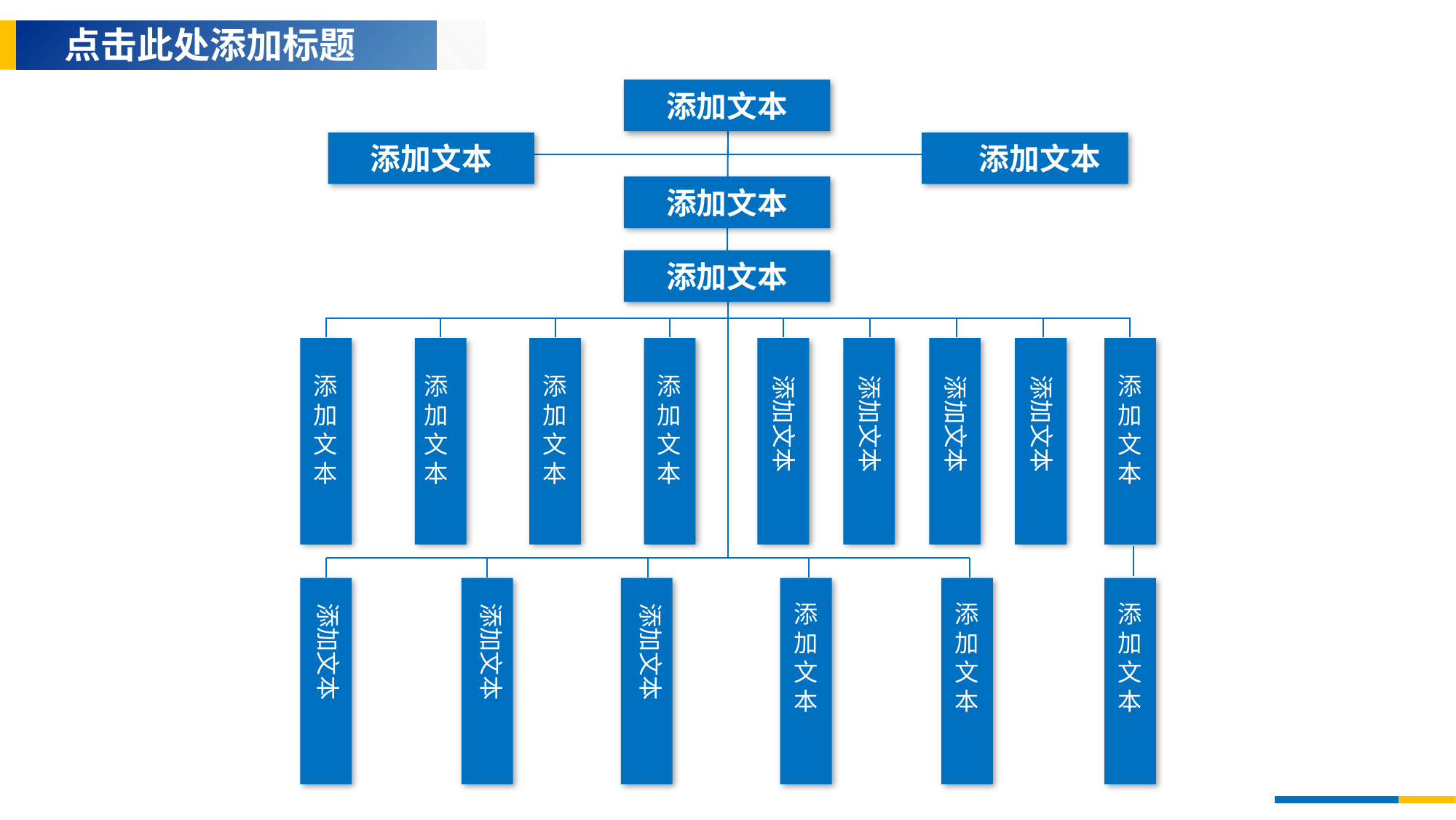

点击此处添加标题

添加文本

添加文本
添加文本

添加文本

添加文本
添加文本
添加文本
添加文本
添加文本
添加文本
添加文本
添加文本
添加文本
添加文本

添加文本
添加文本
添加文本
添加文本
添加文本
添加文本